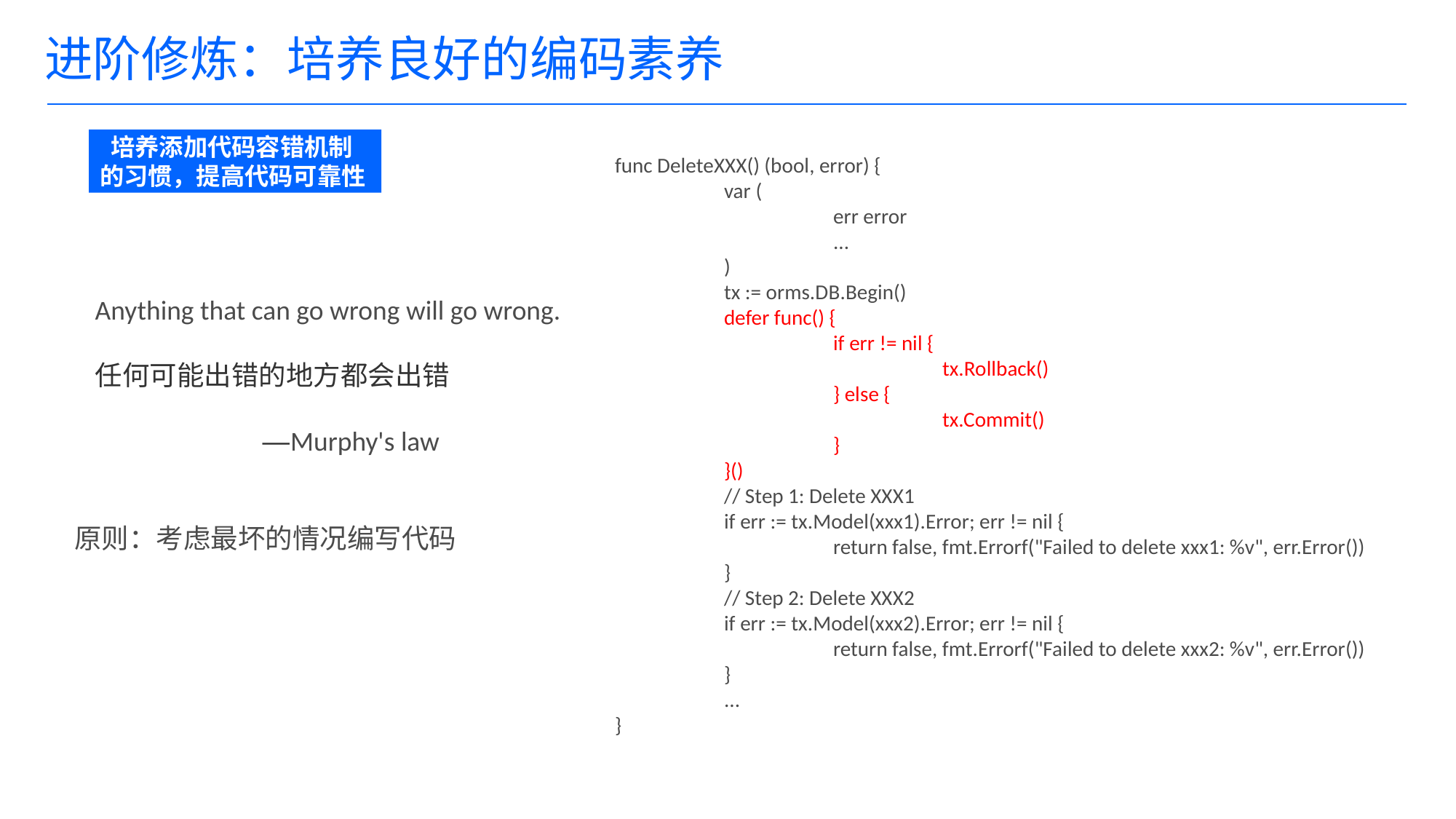

# 进阶修炼：培养良好的编码素养
 培养添加代码容错机制的习惯，提高代码可靠性
func DeleteXXX() (bool, error) {
	var (
		err error
		...
	)
	tx := orms.DB.Begin()
	defer func() {
		if err != nil {
			tx.Rollback()
		} else {
			tx.Commit()
		}
	}()
	// Step 1: Delete XXX1
	if err := tx.Model(xxx1).Error; err != nil {
		return false, fmt.Errorf("Failed to delete xxx1: %v", err.Error())
	}
	// Step 2: Delete XXX2
	if err := tx.Model(xxx2).Error; err != nil {
		return false, fmt.Errorf("Failed to delete xxx2: %v", err.Error())
	}
	...
}
Anything that can go wrong will go wrong.

任何可能出错的地方都会出错

                      —Murphy's law
原则：考虑最坏的情况编写代码